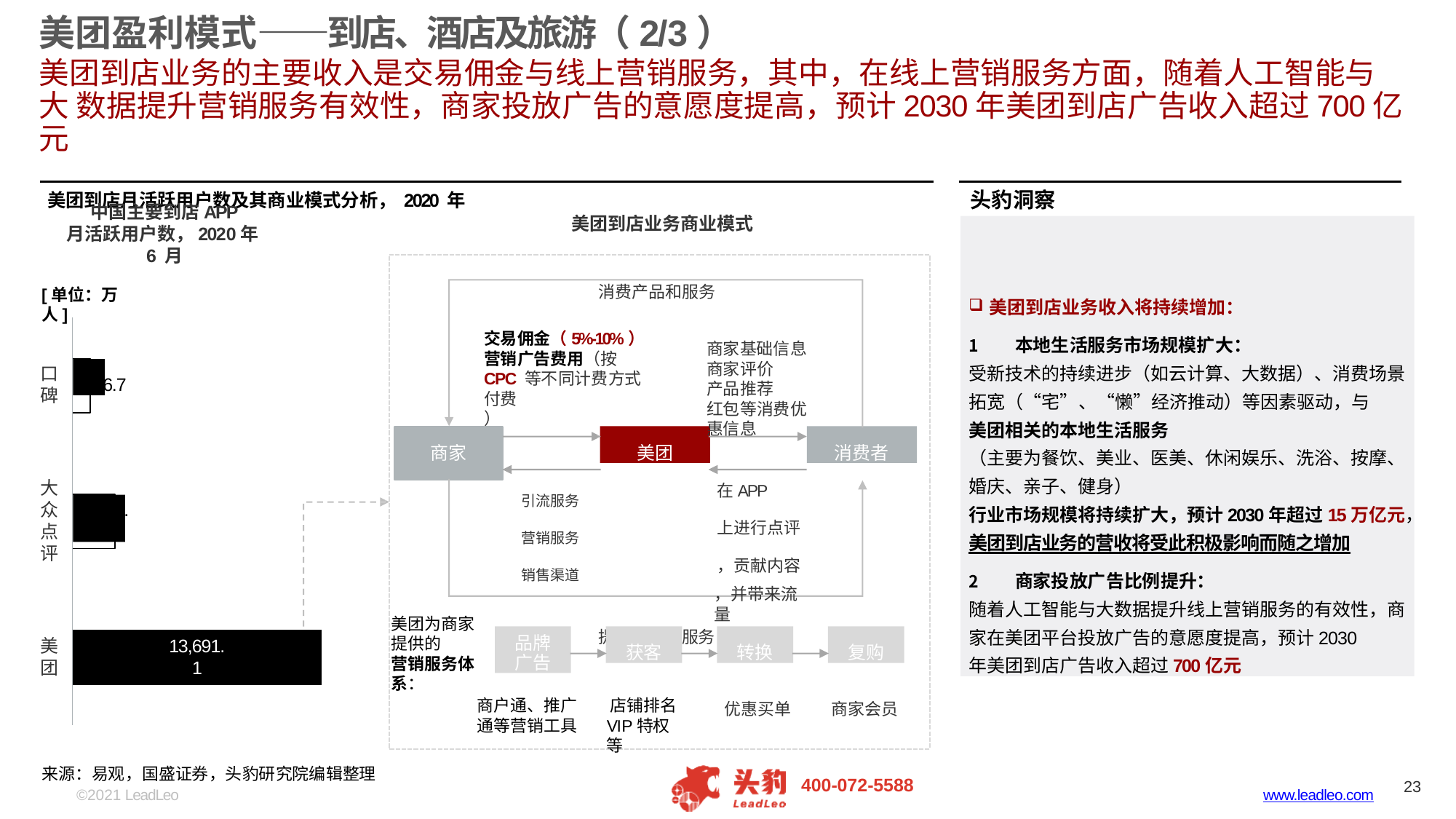

# 美团盈利模式——到店、酒店及旅游（2/3）
美团到店业务的主要收入是交易佣金与线上营销服务，其中，在线上营销服务方面，随着人工智能与大 数据提升营销服务有效性，商家投放广告的意愿度提高，预计2030年美团到店广告收入超过700亿元

美团到店月活跃用户数及其商业模式分析，2020年	头豹洞察

中国主要到店APP
月活跃用户数，2020年6 月
美团到店业务商业模式

美团到店业务收入将持续增加：
本地生活服务市场规模扩大：
受新技术的持续进步（如云计算、大数据）、消费场景 拓宽（“宅”、“懒”经济推动）等因素驱动，与
美团相关的本地生活服务
（主要为餐饮、美业、医美、休闲娱乐、洗浴、按摩、 婚庆、亲子、健身）
行业市场规模将持续扩大，预计2030年超过15万亿元，
美团到店业务的营收将受此积极影响而随之增加
商家投放广告比例提升：
随着人工智能与大数据提升线上营销服务的有效性，商 家在美团平台投放广告的意愿度提高，预计2030
年美团到店广告收入超过700亿元

消费产品和服务
[单位：万人]
交易佣金（5%-10%）  营销广告费用（按CPC 等不同计费方式付费
）
商家基础信息 商家评价
产品推荐
红包等消费优惠信息
97
口 碑
6.7

美团
消费者

商家
引流服务	在APP
营销服务	上进行点评
销售渠道	，贡献内容
，并带来流 量
提供产品和服务
大 众 点 评
2,340
1
.
美团为商家 提供的
营销服务体 系：
品牌 广告
获客
转换
复购
美 团
13,691.
1

商户通、推广 通等营销工具
店铺排名 VIP特权等
优惠买单
商家会员
来源：易观，国盛证券，头豹研究院编辑整理
©2021 LeadLeo
23
400-072-5588
www.leadleo.com